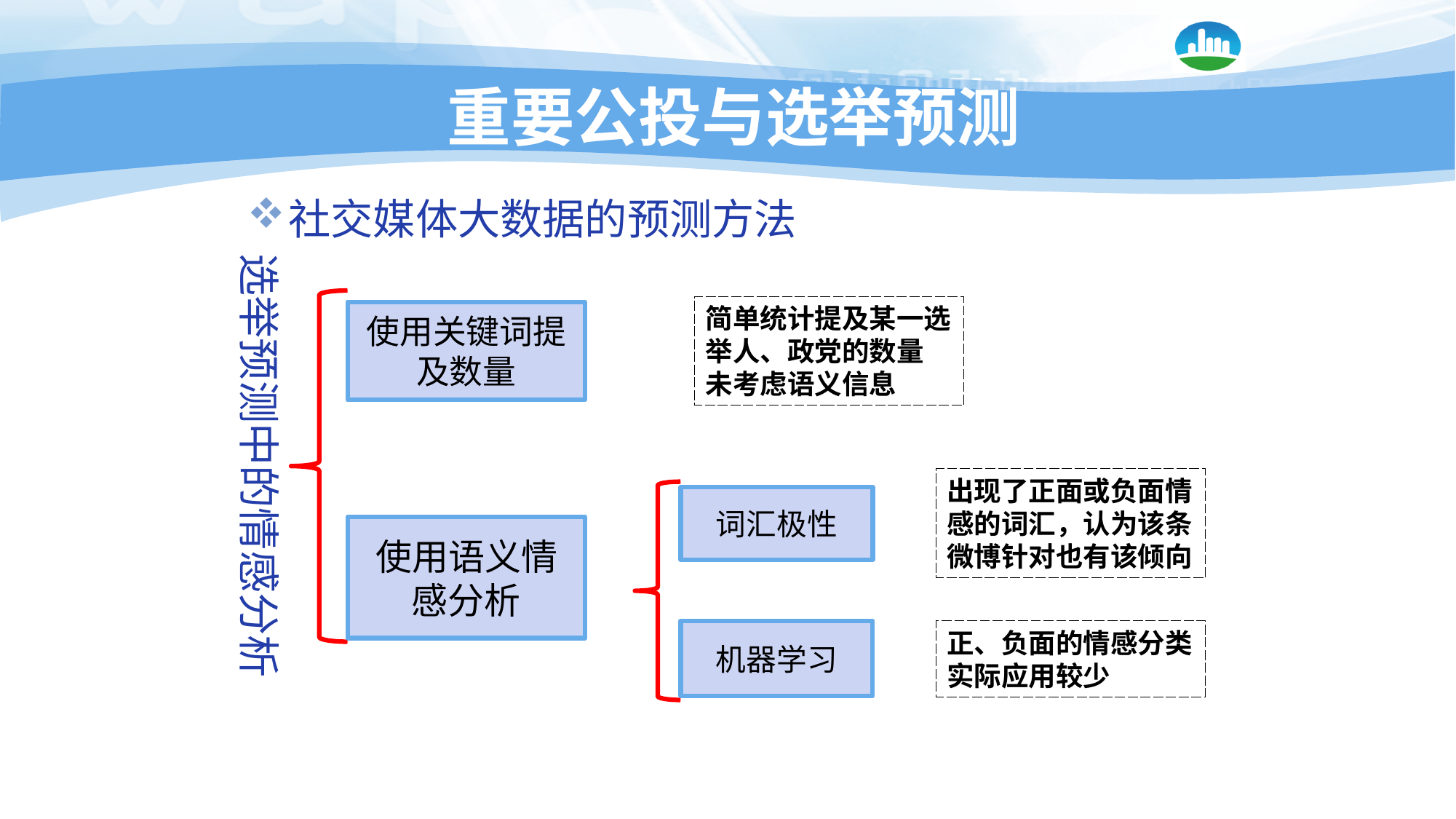

# 重要公投与选举预测

社交媒体大数据的预测方法

选举预测中的情感分析

使用关键词提及数量
使用语义情感分析
简单统计提及某一选举人、政党的数量
未考虑语义信息
出现了正面或负面情感的词汇，认为该条微博针对也有该倾向

词汇极性
机器学习
正、负面的情感分类
实际应用较少
74